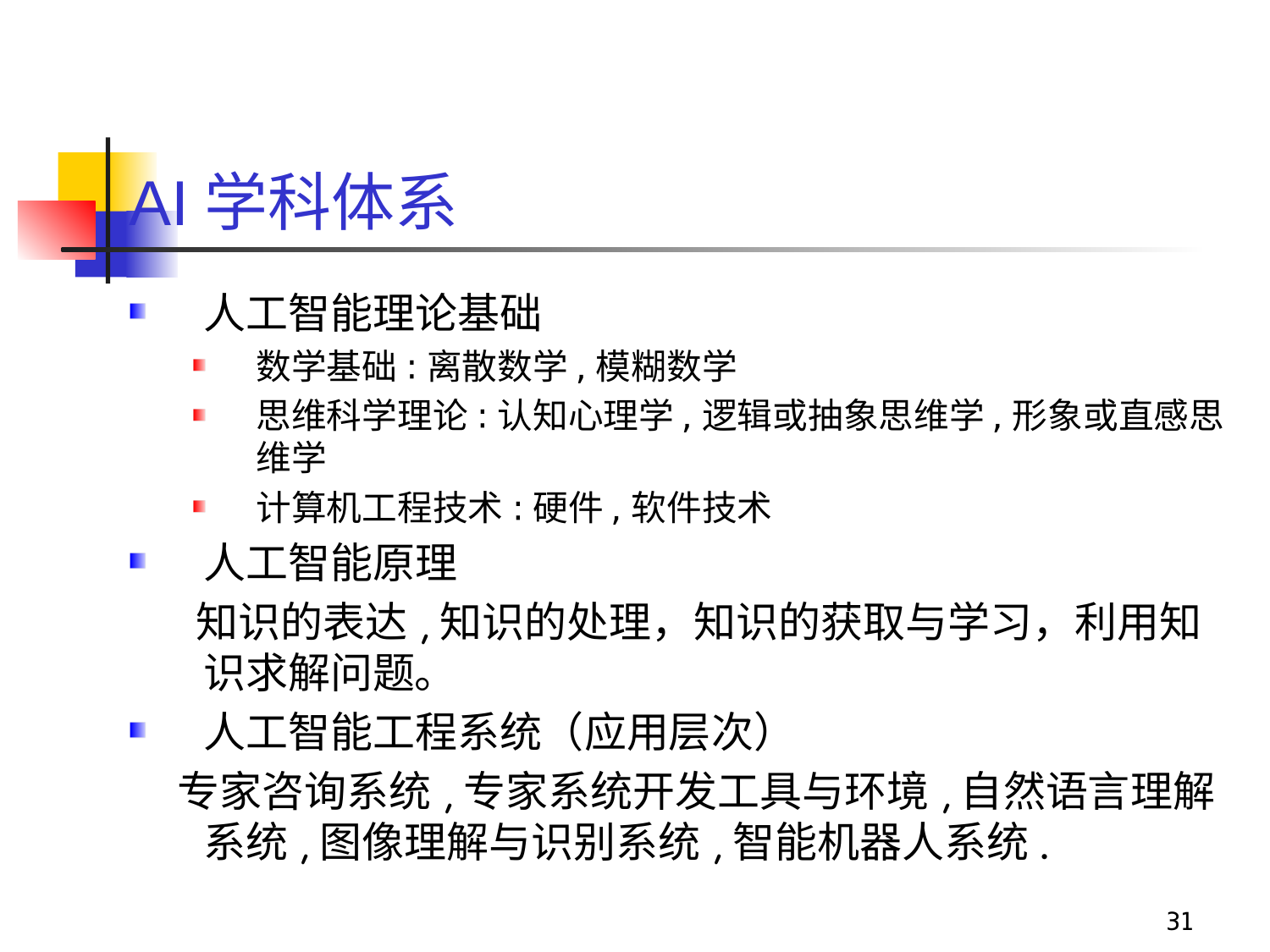

# AI学科体系
人工智能理论基础
数学基础:离散数学,模糊数学
思维科学理论:认知心理学,逻辑或抽象思维学,形象或直感思维学
计算机工程技术:硬件,软件技术
人工智能原理
      知识的表达,知识的处理，知识的获取与学习，利用知识求解问题。
人工智能工程系统（应用层次）
    专家咨询系统,专家系统开发工具与环境,自然语言理解系统,图像理解与识别系统,智能机器人系统.
31